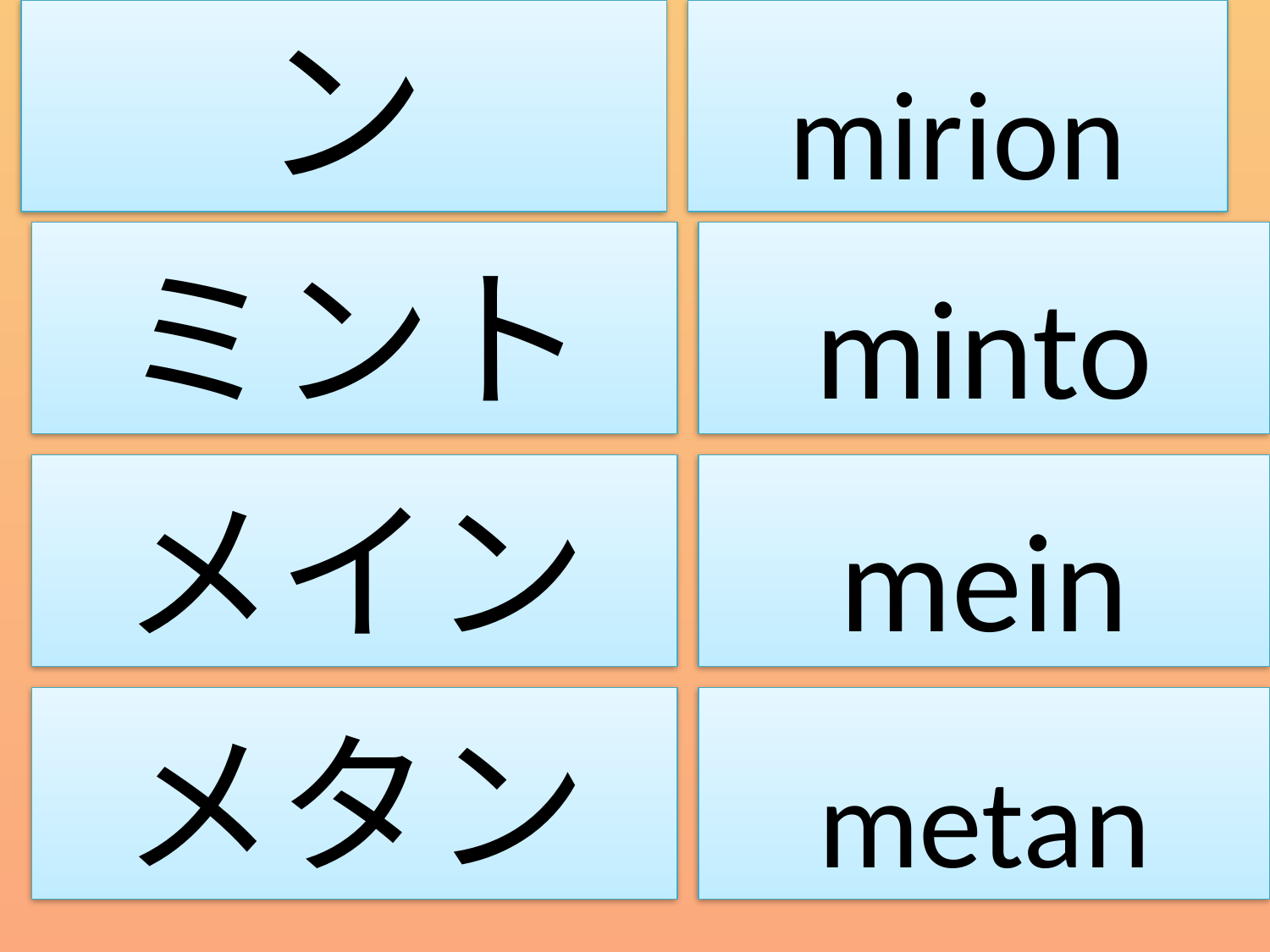

ミリオン
mirion
ミント
minto
メイン
mein
メタン
metan